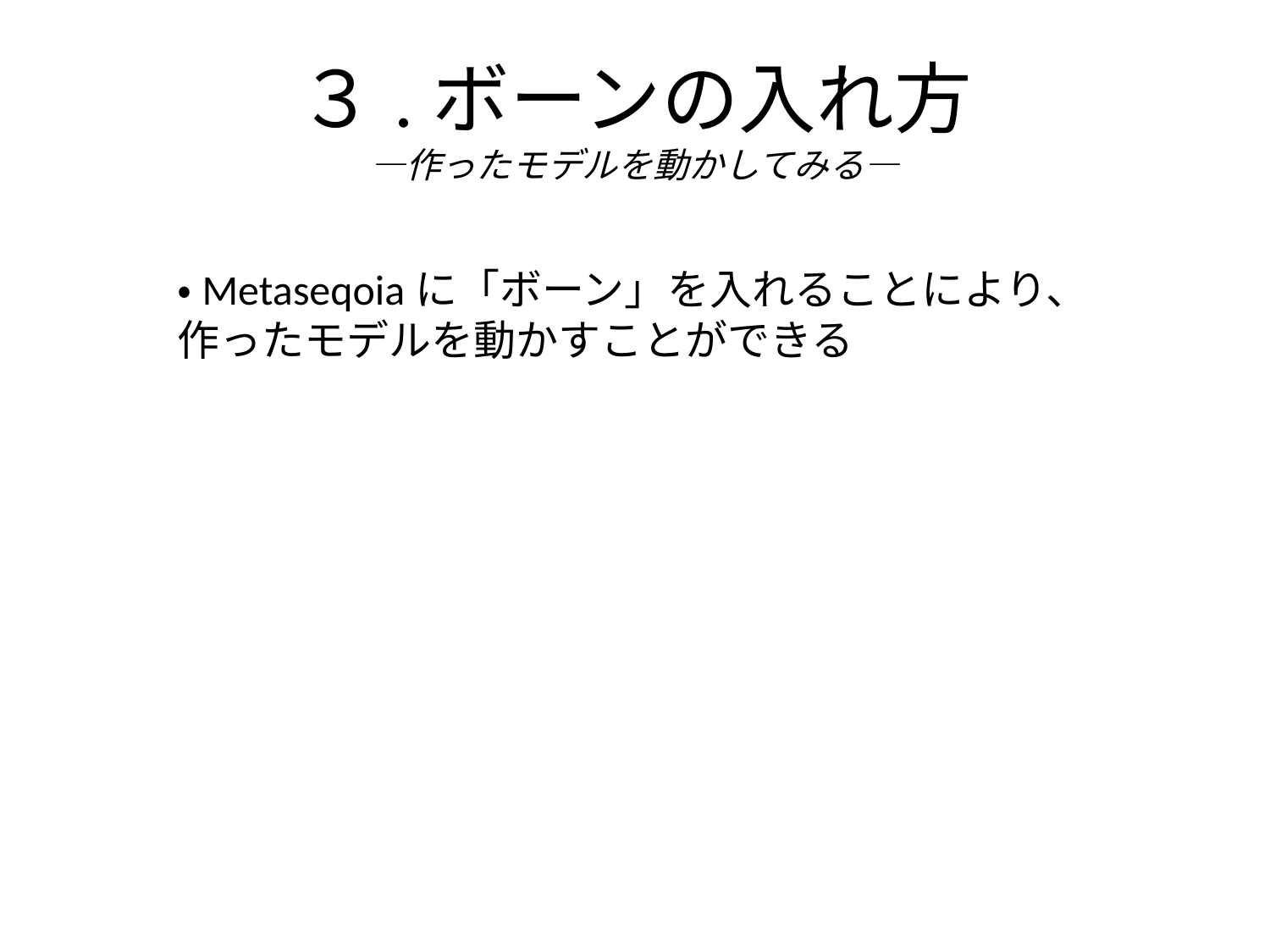

# ３.ボーンの入れ方 ―作ったモデルを動かしてみる―
・Metaseqoiaに「ボーン」を入れることにより、作ったモデルを動かすことができる